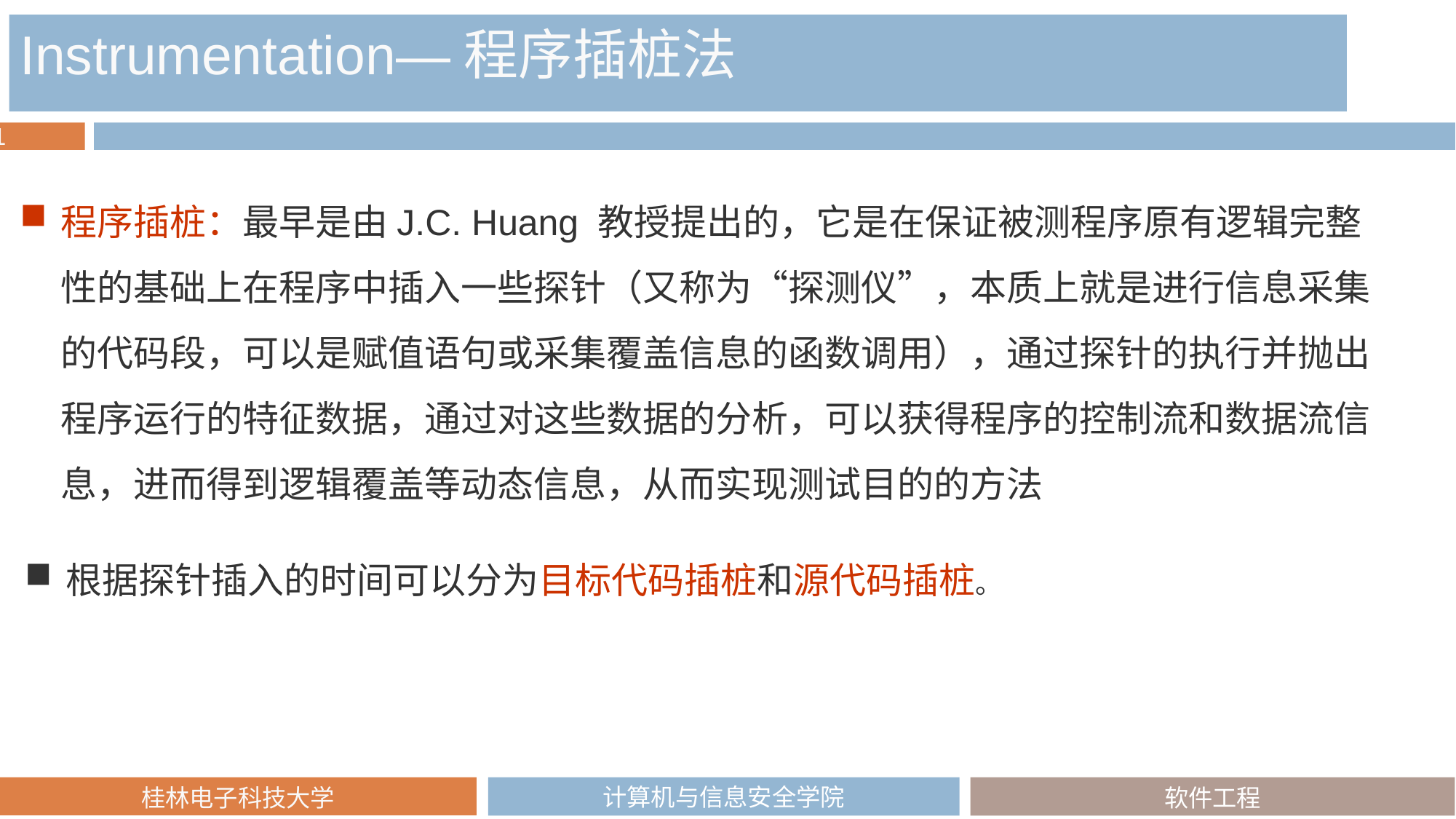

Instrumentation—程序插桩法
程序插桩：最早是由J.C. Huang 教授提出的，它是在保证被测程序原有逻辑完整性的基础上在程序中插入一些探针（又称为“探测仪”，本质上就是进行信息采集的代码段，可以是赋值语句或采集覆盖信息的函数调用），通过探针的执行并抛出程序运行的特征数据，通过对这些数据的分析，可以获得程序的控制流和数据流信息，进而得到逻辑覆盖等动态信息，从而实现测试目的的方法
根据探针插入的时间可以分为目标代码插桩和源代码插桩。